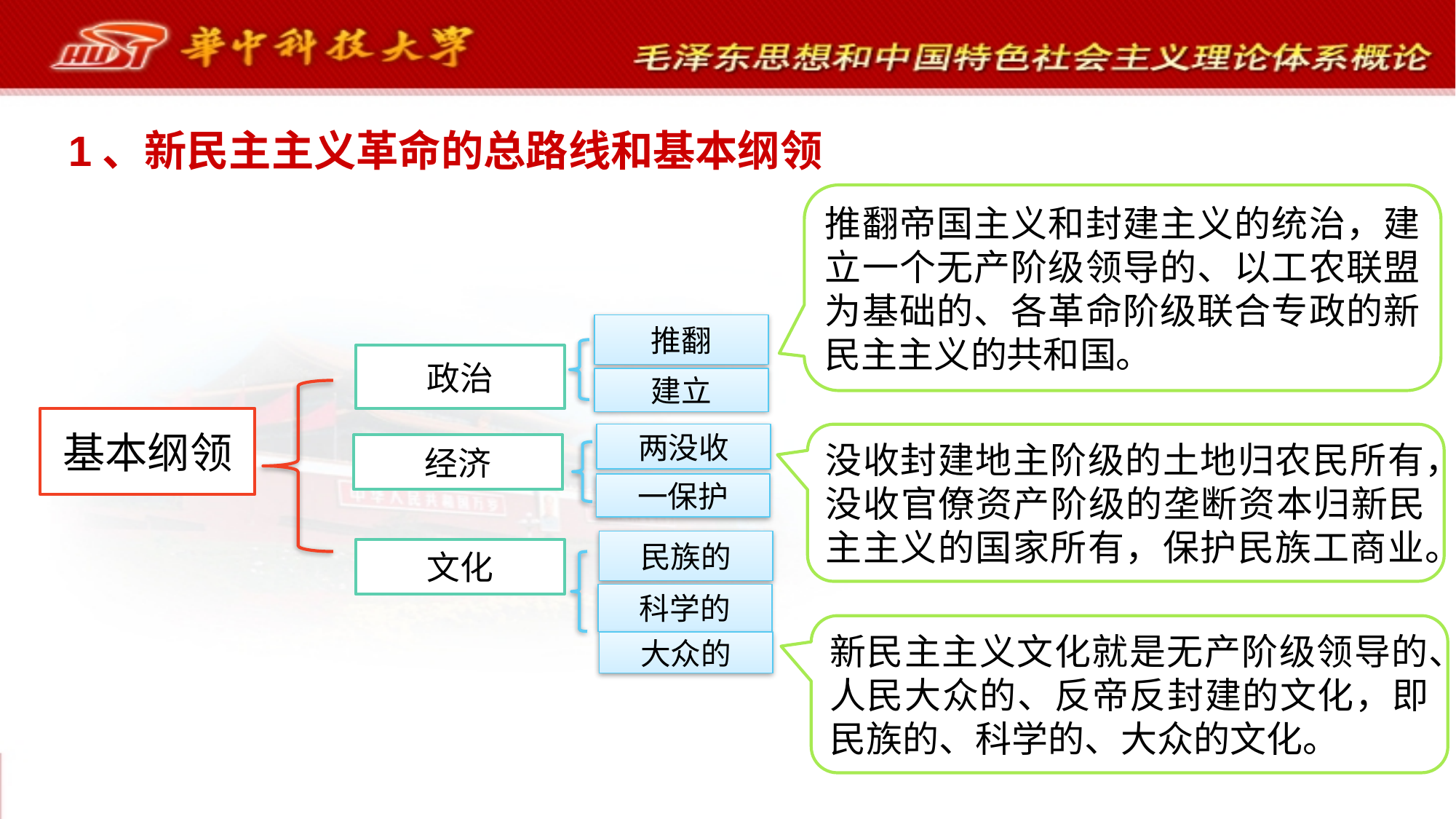

# 1、新民主主义革命的总路线和基本纲领
第二章  新民主主义革命理论

推翻帝国主义和封建主义的统治，建立一个无产阶级领导的、以工农联盟为基础的、各革命阶级联合专政的新民主主义的共和国。
推翻

政治
建立

基本纲领
两没收
经济

一保护
民族的
文化

科学的
大众的
没收封建地主阶级的土地归农民所有，没收官僚资产阶级的垄断资本归新民主主义的国家所有，保护民族工商业。
新民主主义文化就是无产阶级领导的、人民大众的、反帝反封建的文化，即民族的、科学的、大众的文化。
11